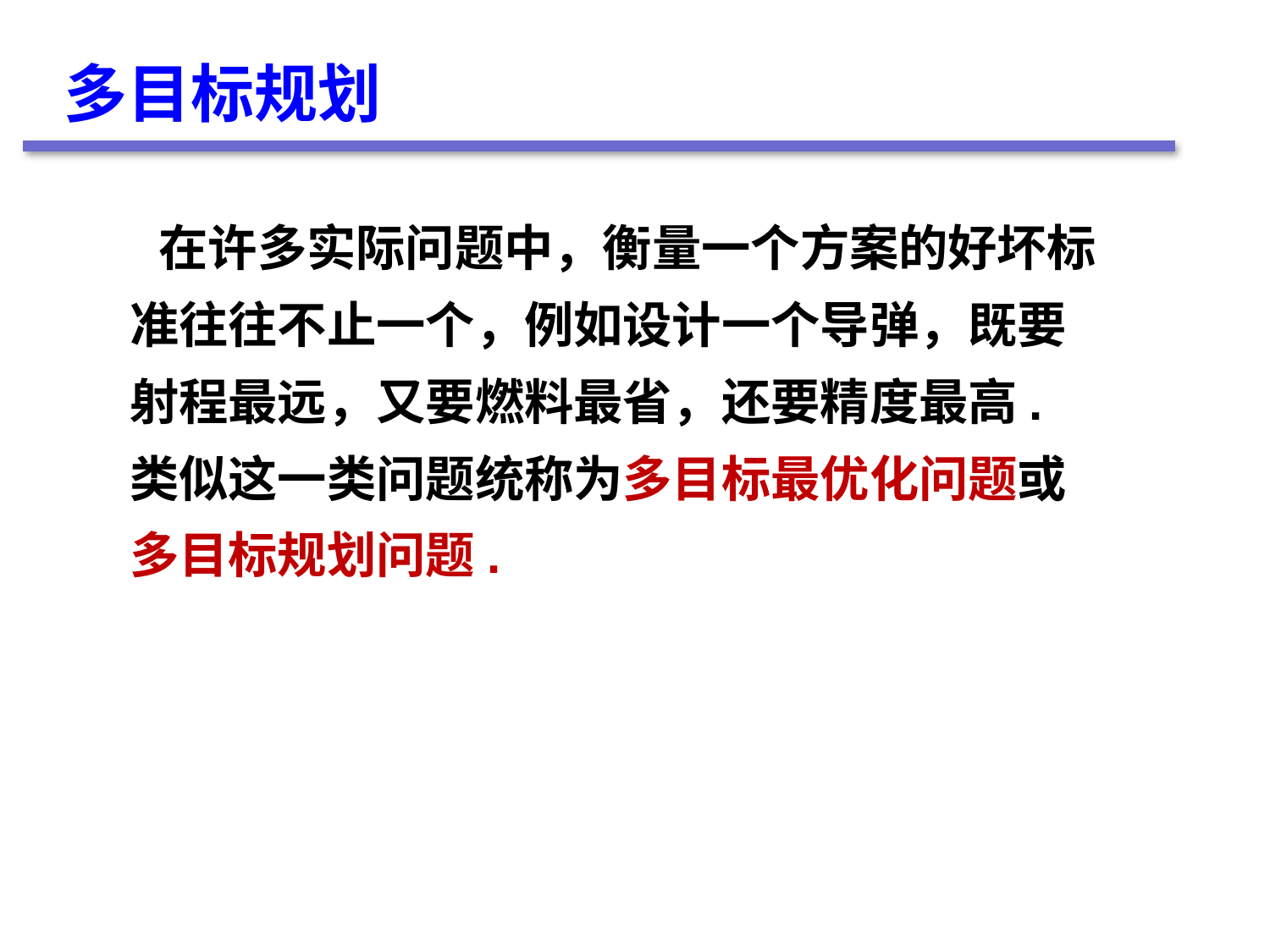

多目标规划
       在许多实际问题中，衡量一个方案的好坏标准往往不止一个，例如设计一个导弹，既要射程最远，又要燃料最省，还要精度最高. 类似这一类问题统称为多目标最优化问题或多目标规划问题.